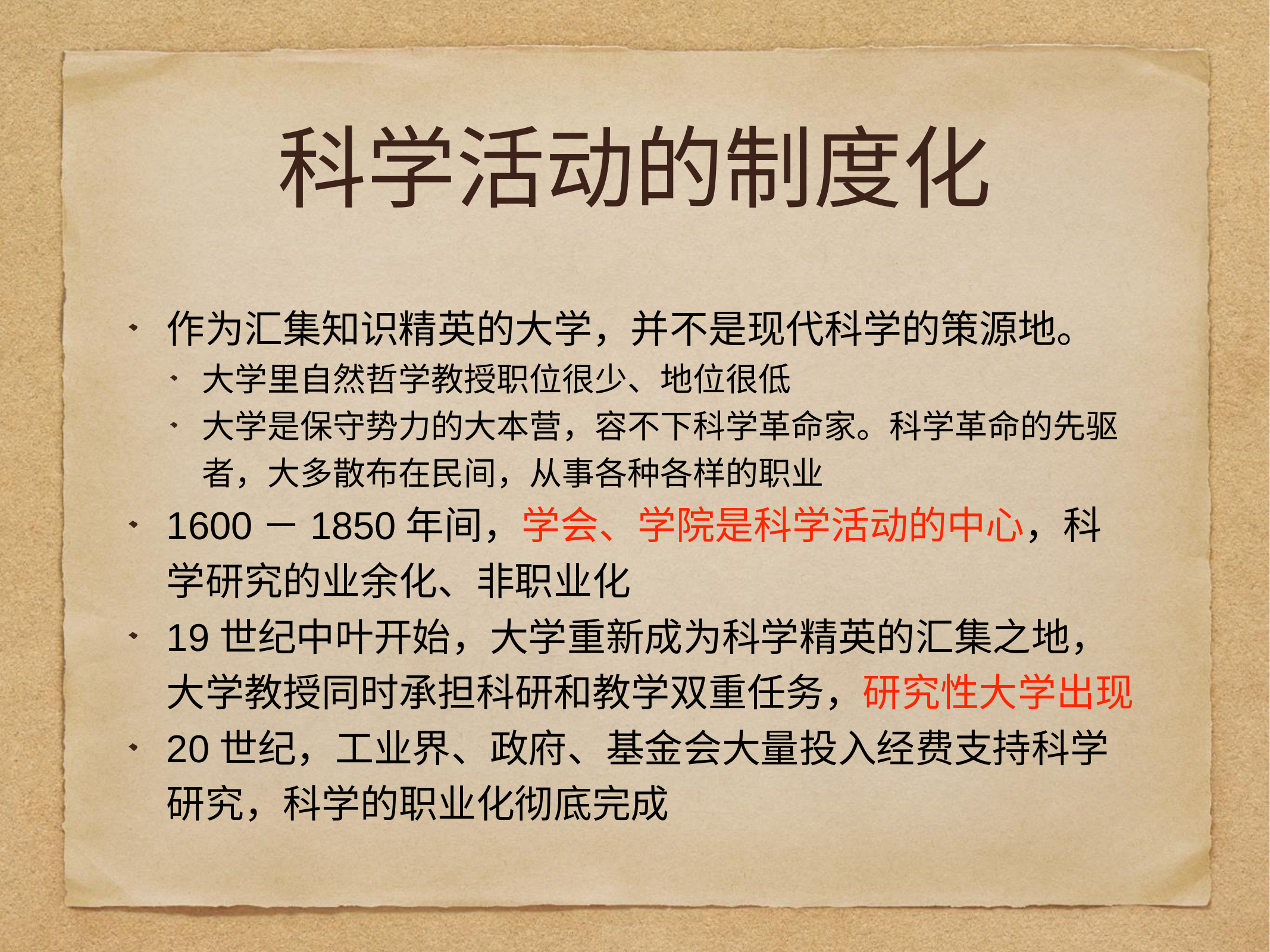

# 科学活动的制度化
作为汇集知识精英的大学，并不是现代科学的策源地。
大学里自然哲学教授职位很少、地位很低
大学是保守势力的大本营，容不下科学革命家。科学革命的先驱者，大多散布在民间，从事各种各样的职业
1600－1850年间，学会、学院是科学活动的中心，科学研究的业余化、非职业化
19世纪中叶开始，大学重新成为科学精英的汇集之地，大学教授同时承担科研和教学双重任务，研究性大学出现
20世纪，工业界、政府、基金会大量投入经费支持科学研究，科学的职业化彻底完成